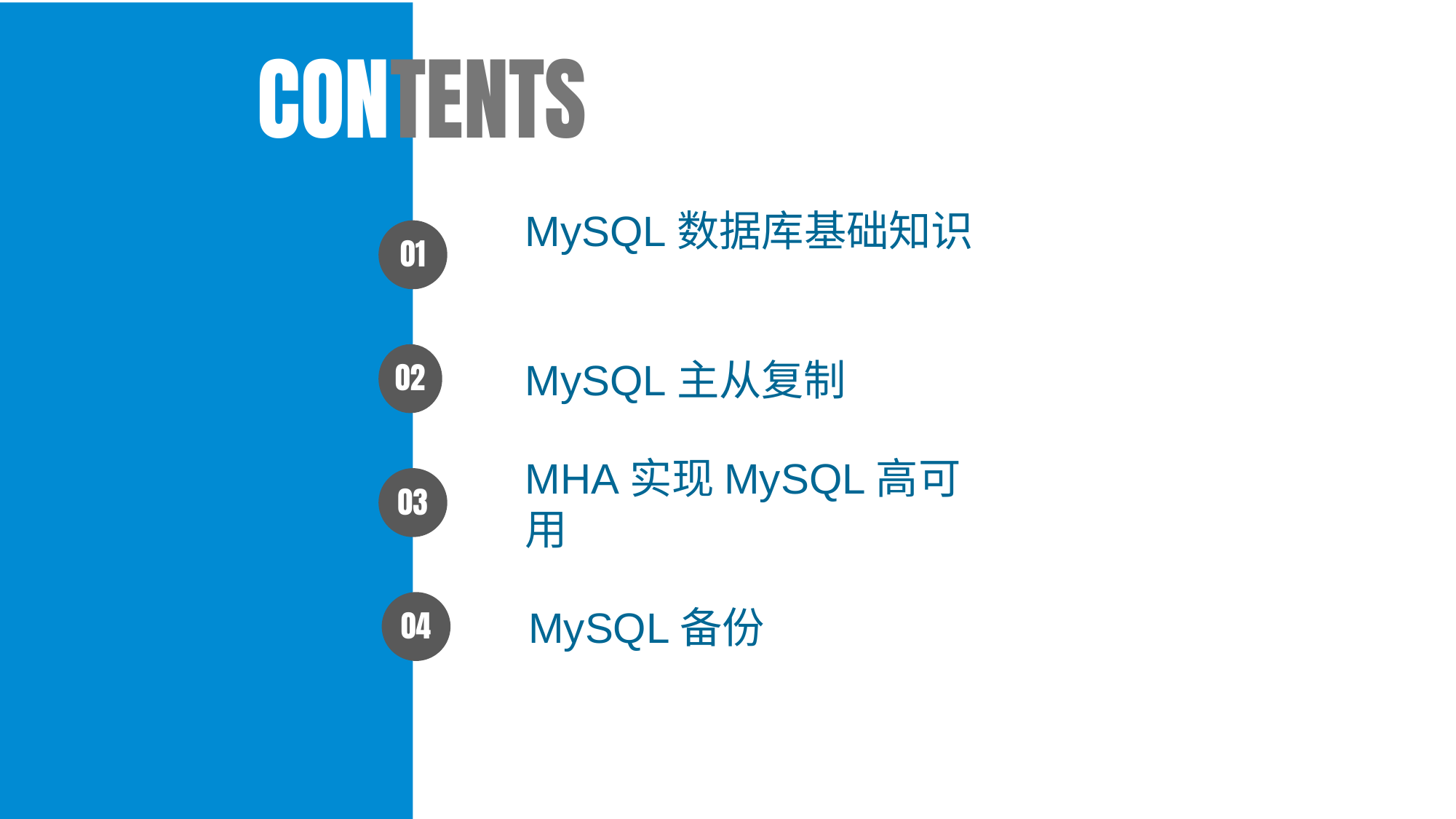

CONTENTS
01
MySQL数据库基础知识
02
MySQL主从复制
03
MHA实现MySQL高可用
04
MySQL备份